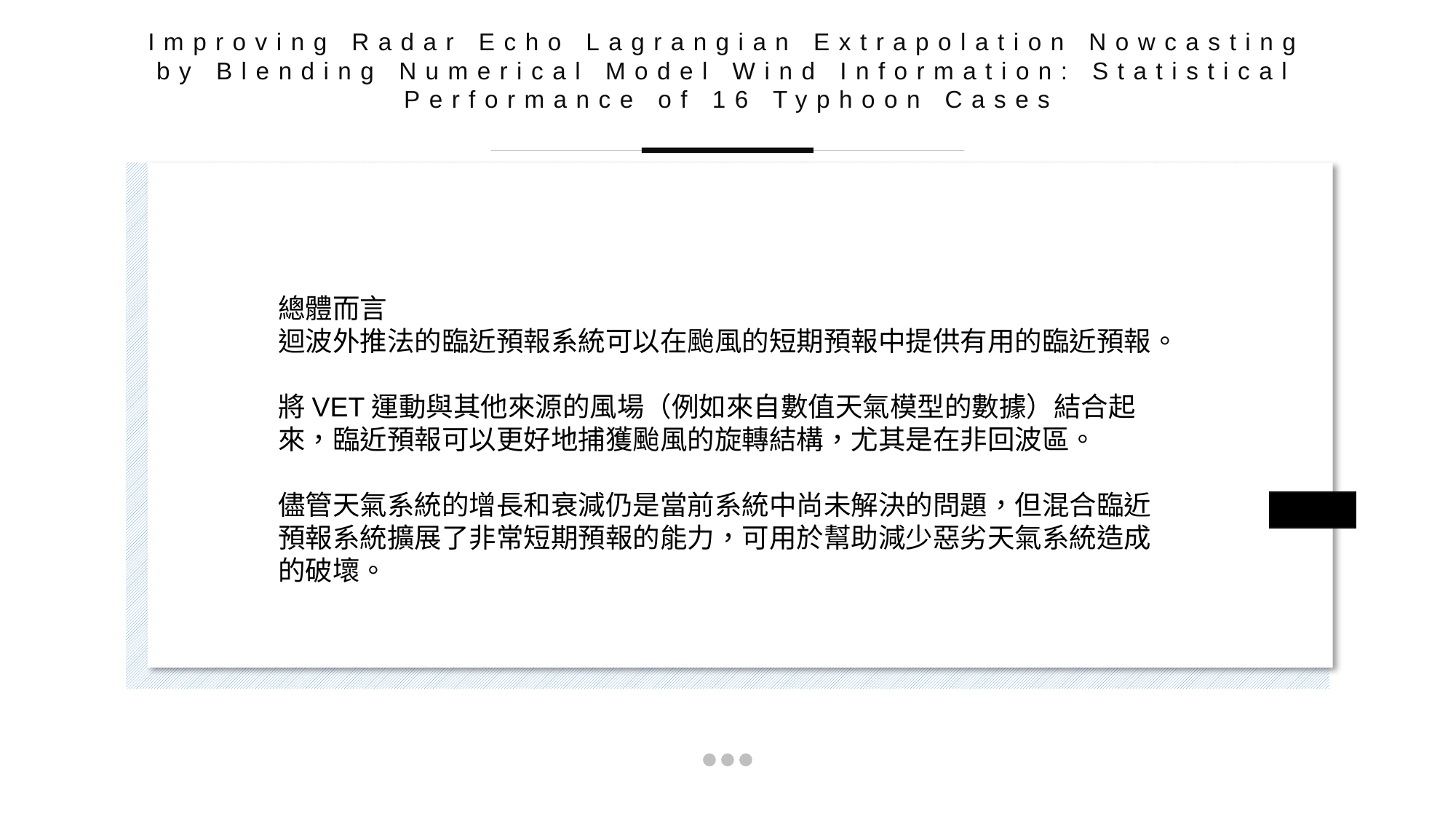

Improving Radar Echo Lagrangian Extrapolation Nowcasting by Blending Numerical Model Wind Information: Statistical Performance of 16 Typhoon Cases

總體而言
迴波外推法的臨近預報系統可以在颱風的短期預報中提供有用的臨近預報。

將VET運動與其他來源的風場（例如來自數值天氣模型的數據）結合起來，臨近預報可以更好地捕獲颱風的旋轉結構，尤其是在非回波區。

儘管天氣系統的增長和衰減仍是當前系統中尚未解決的問題，但混合臨近預報系統擴展了非常短期預報的能力，可用於幫助減少惡劣天氣系統造成的破壞。